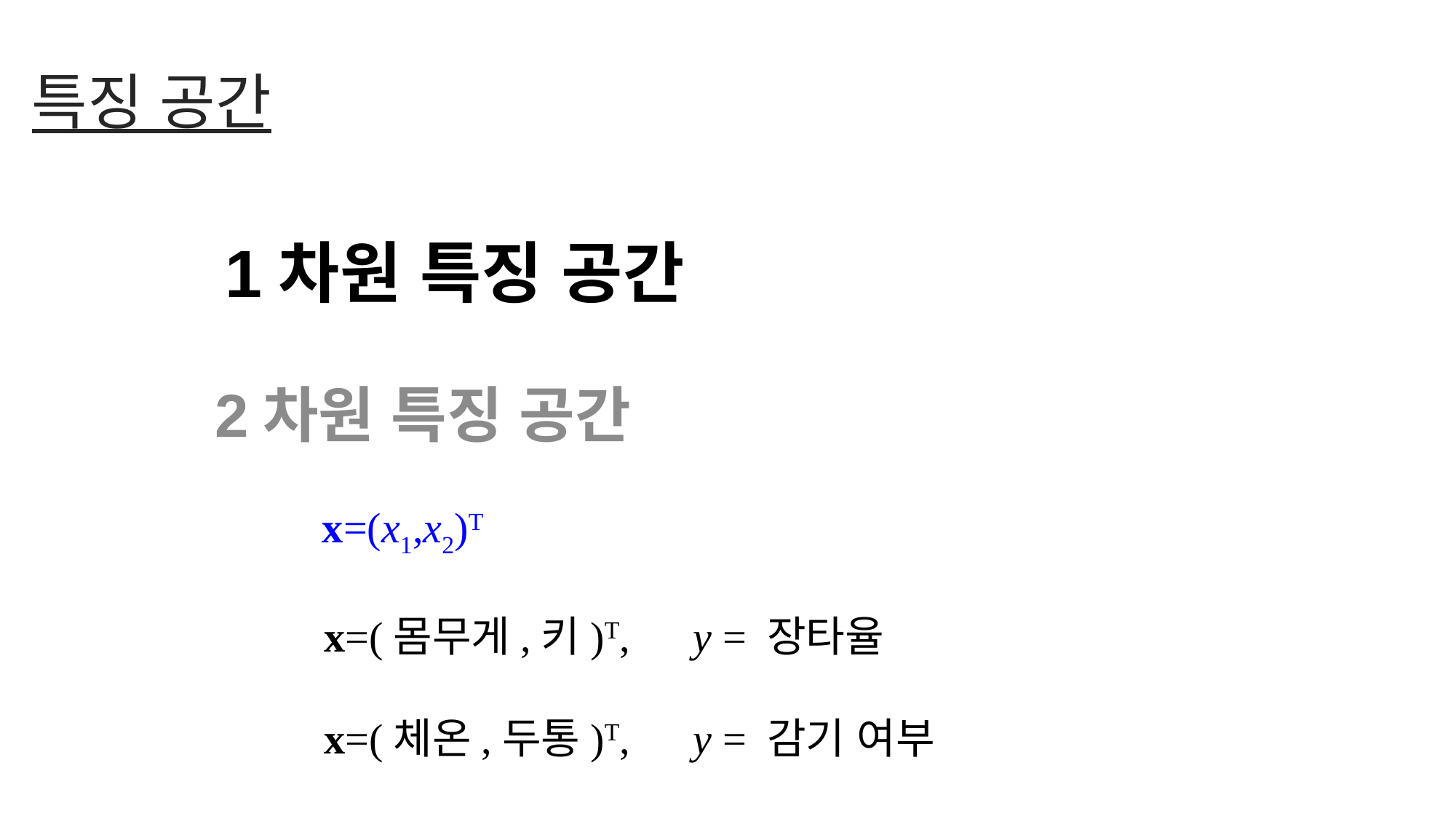

특징 공간
1차원 특징 공간
2차원 특징 공간

     x=(x1,x2)T

x=(몸무게,키)T,      y = 장타율

x=(체온,두통)T,      y = 감기 여부